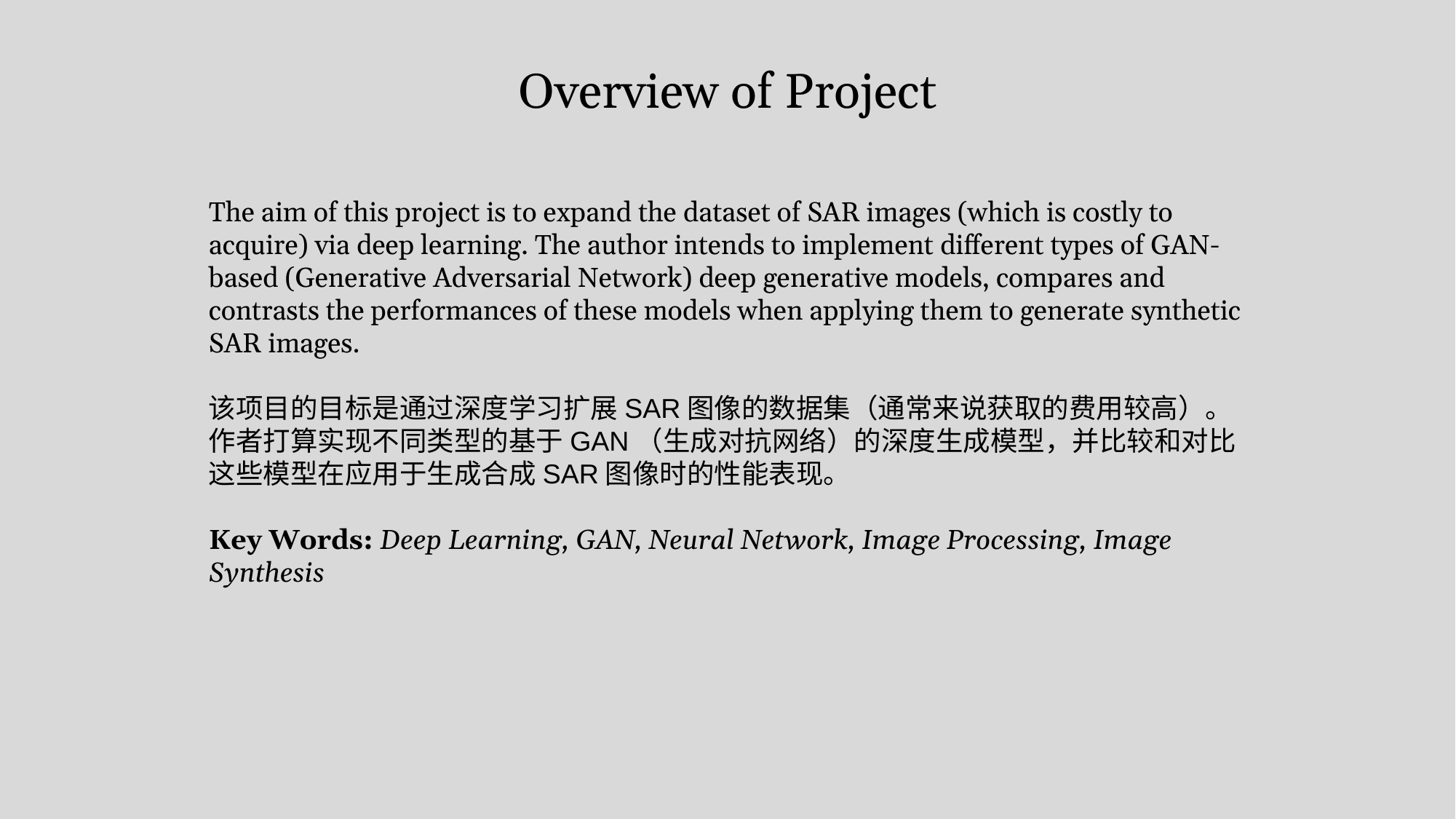

Overview of Project
The aim of this project is to expand the dataset of SAR images (which is costly to acquire) via deep learning. The author intends to implement different types of GAN-based (Generative Adversarial Network) deep generative models, compares and contrasts the performances of these models when applying them to generate synthetic SAR images.

该项目的目标是通过深度学习扩展SAR图像的数据集（通常来说获取的费用较高）。作者打算实现不同类型的基于GAN（生成对抗网络）的深度生成模型，并比较和对比这些模型在应用于生成合成SAR图像时的性能表现。

Key Words: Deep Learning, GAN, Neural Network, Image Processing, Image Synthesis